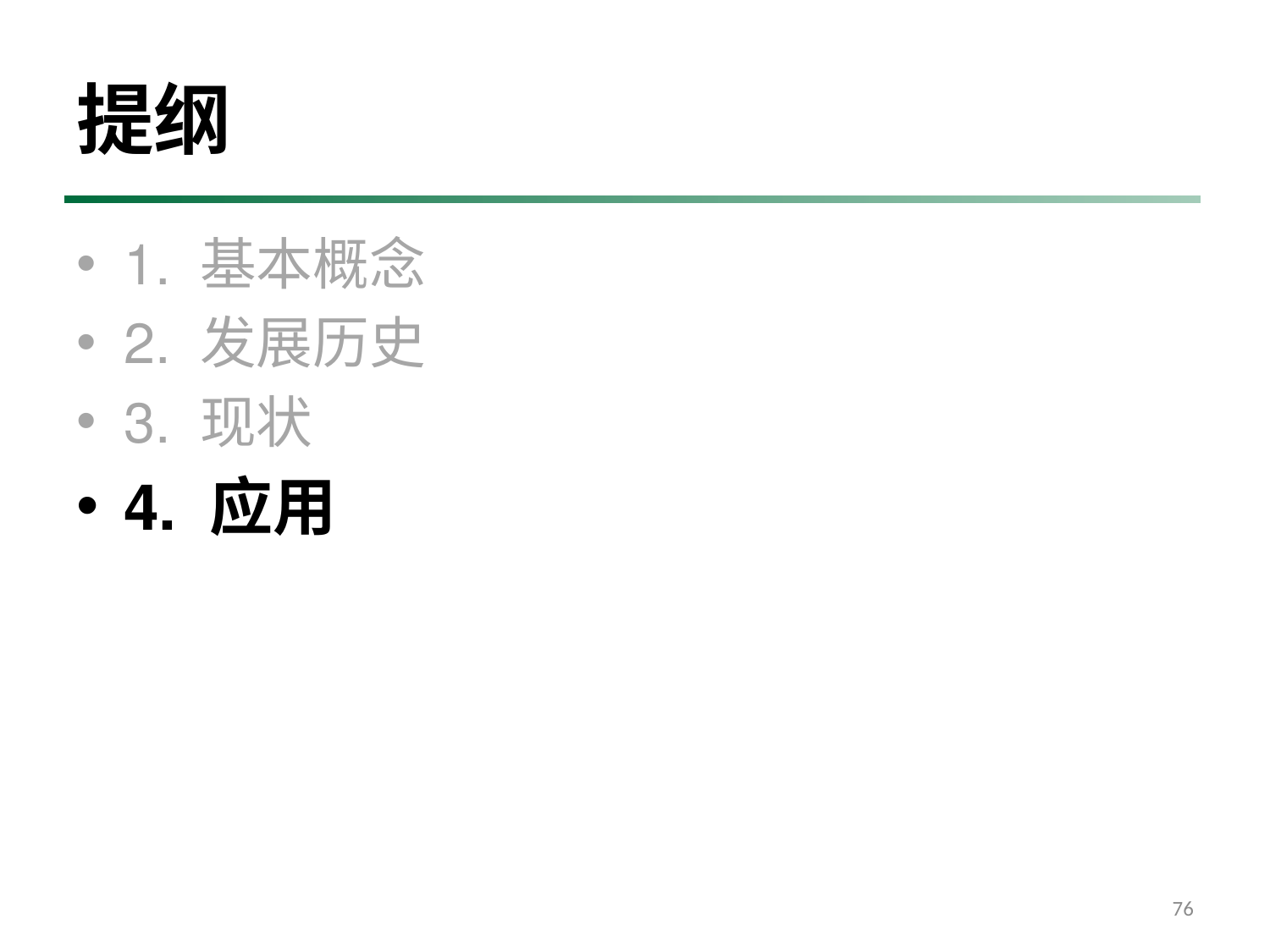

# 提纲
1. 基本概念
2. 发展历史
3. 现状
4. 应用
76